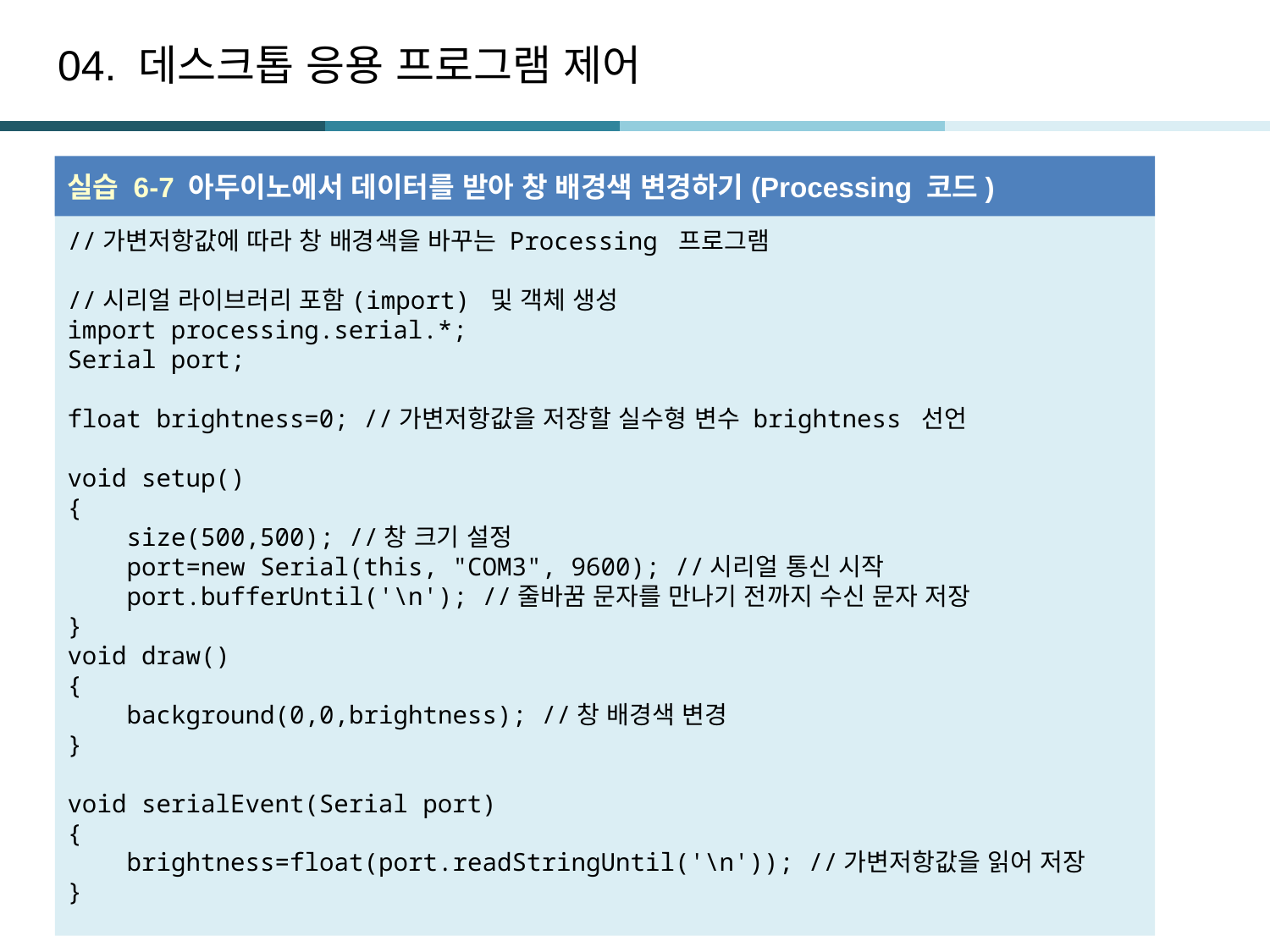

# 04. 데스크톱 응용 프로그램 제어
실습 6-7 아두이노에서 데이터를 받아 창 배경색 변경하기(Processing 코드)
//가변저항값에 따라 창 배경색을 바꾸는 Processing 프로그램

//시리얼 라이브러리 포함(import) 및 객체 생성
import processing.serial.*;
Serial port;

float brightness=0; //가변저항값을 저장할 실수형 변수 brightness 선언

void setup()
{
    size(500,500); //창 크기 설정
    port=new Serial(this, "COM3", 9600); //시리얼 통신 시작
    port.bufferUntil('\n'); //줄바꿈 문자를 만나기 전까지 수신 문자 저장
}
void draw()
{
    background(0,0,brightness); //창 배경색 변경
}

void serialEvent(Serial port)
{
    brightness=float(port.readStringUntil('\n')); //가변저항값을 읽어 저장
}